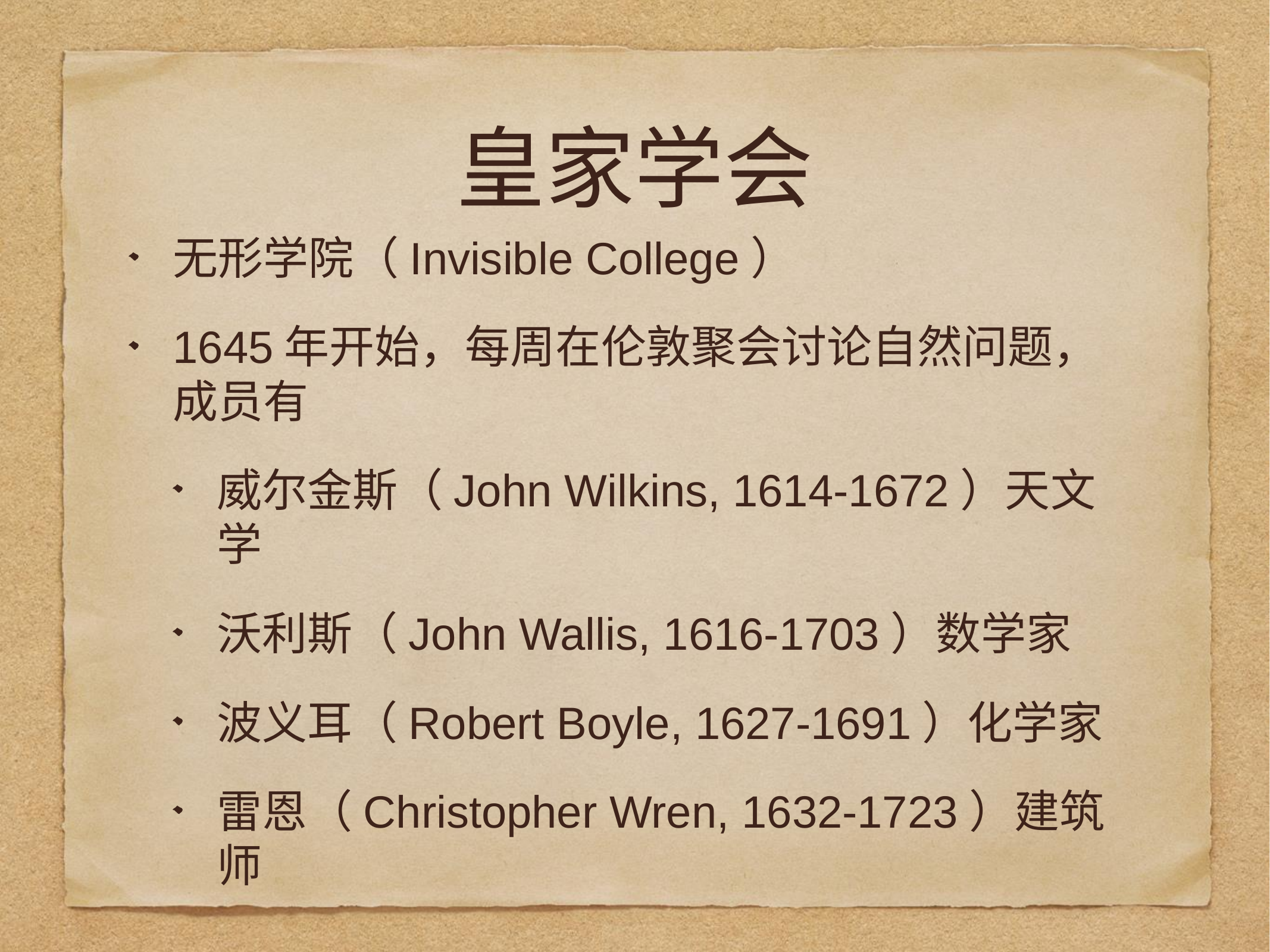

# 皇家学会
无形学院（Invisible College）
1645年开始，每周在伦敦聚会讨论自然问题，成员有
威尔金斯（John Wilkins, 1614-1672）天文学
沃利斯（John Wallis, 1616-1703）数学家
波义耳（Robert Boyle, 1627-1691）化学家
雷恩（Christopher Wren, 1632-1723）建筑师